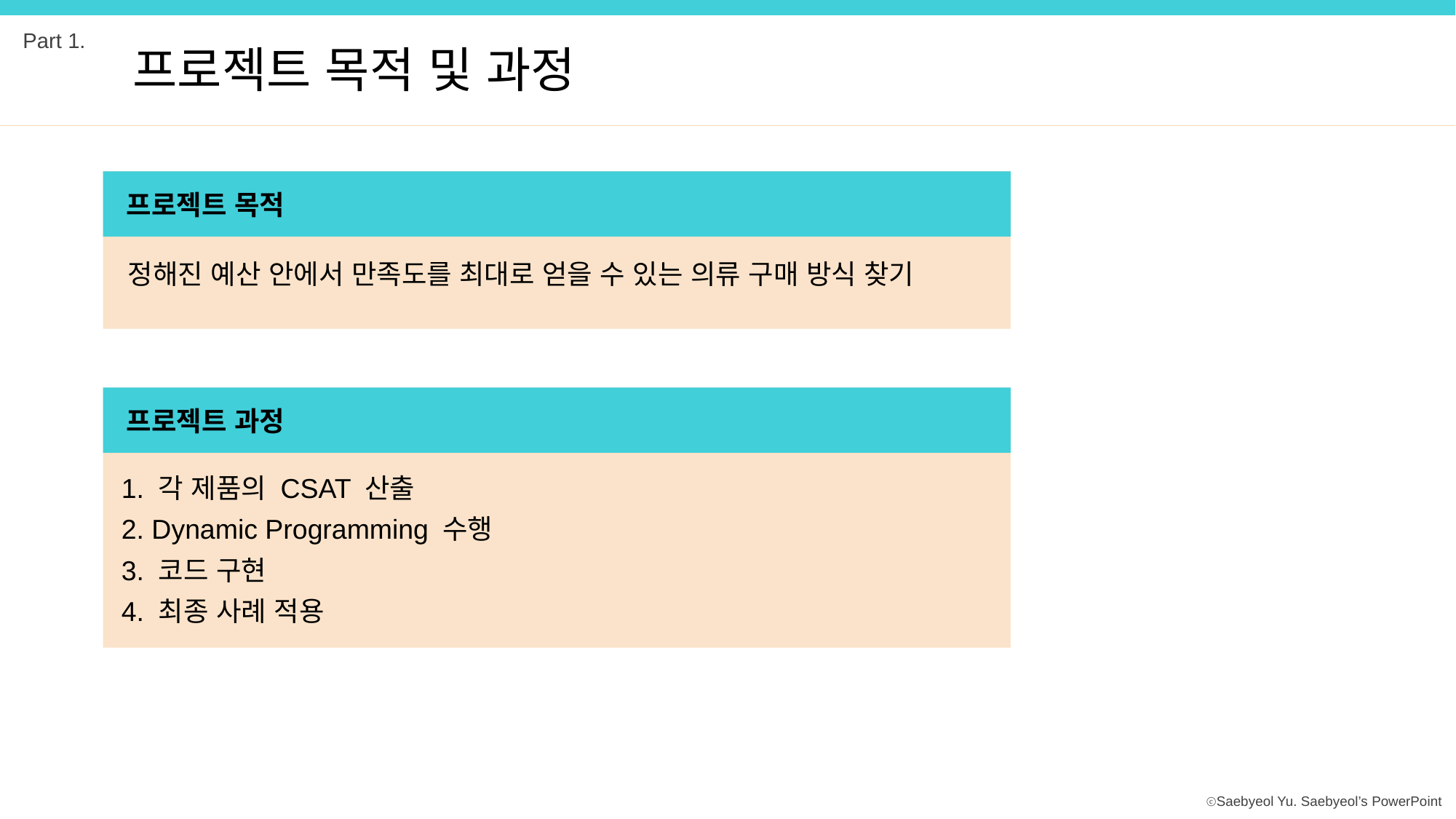

Part 1.
프로젝트 목적 및 과정
 프로젝트 목적

 정해진 예산 안에서 만족도를 최대로 얻을 수 있는 의류 구매 방식 찾기

 프로젝트 과정

 1. 각 제품의 CSAT 산출
 2. Dynamic Programming 수행
 3. 코드 구현
 4. 최종 사례 적용